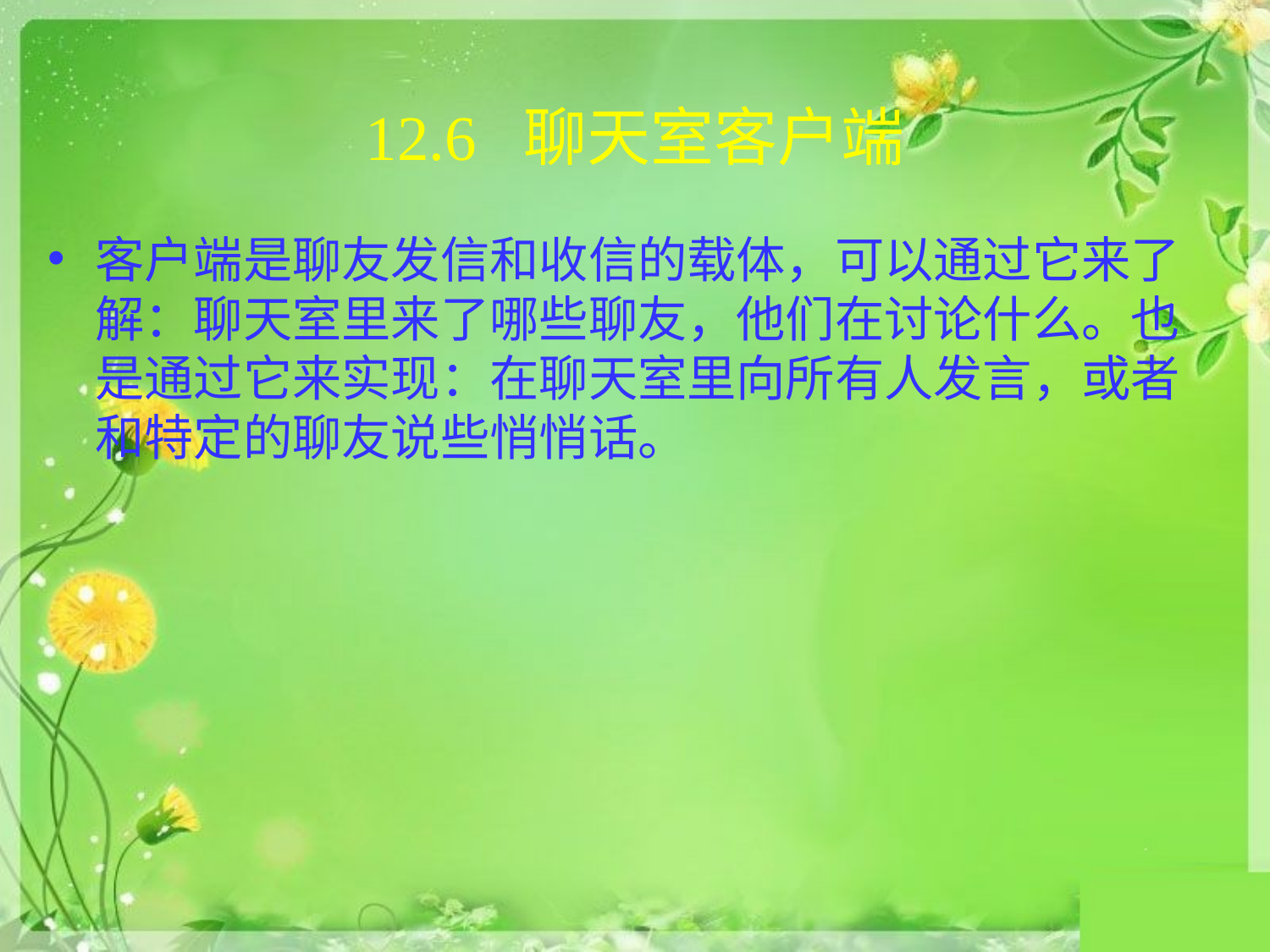

# 12.6  聊天室客户端
客户端是聊友发信和收信的载体，可以通过它来了解：聊天室里来了哪些聊友，他们在讨论什么。也是通过它来实现：在聊天室里向所有人发言，或者和特定的聊友说些悄悄话。